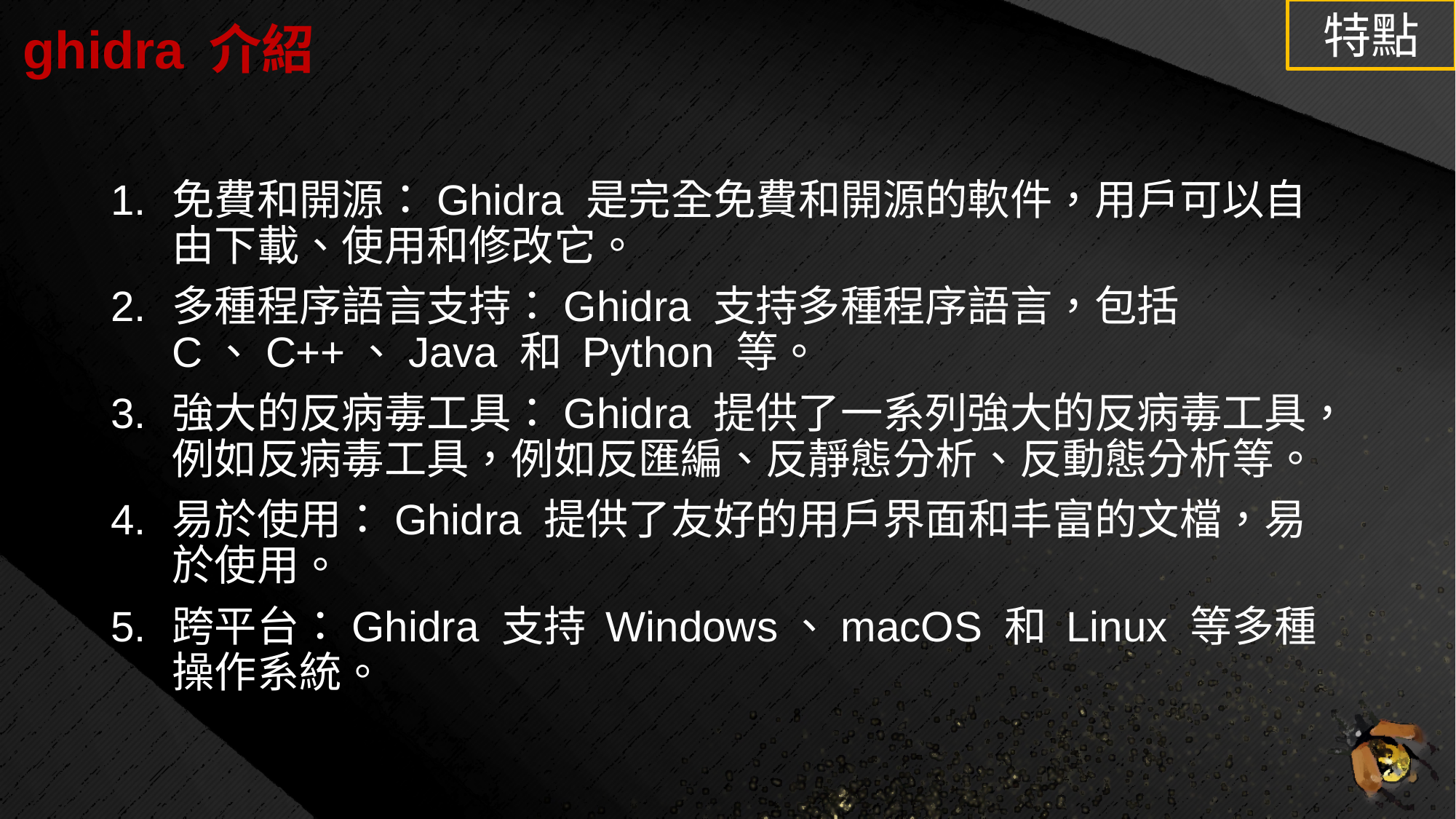

# ghidra 介紹
特點
免費和開源：Ghidra 是完全免費和開源的軟件，用戶可以自由下載、使用和修改它。
多種程序語言支持：Ghidra 支持多種程序語言，包括 C、C++、Java 和 Python 等。
強大的反病毒工具：Ghidra 提供了一系列強大的反病毒工具，例如反病毒工具，例如反匯編、反靜態分析、反動態分析等。
易於使用：Ghidra 提供了友好的用戶界面和丰富的文檔，易於使用。
跨平台：Ghidra 支持 Windows、macOS 和 Linux 等多種操作系統。